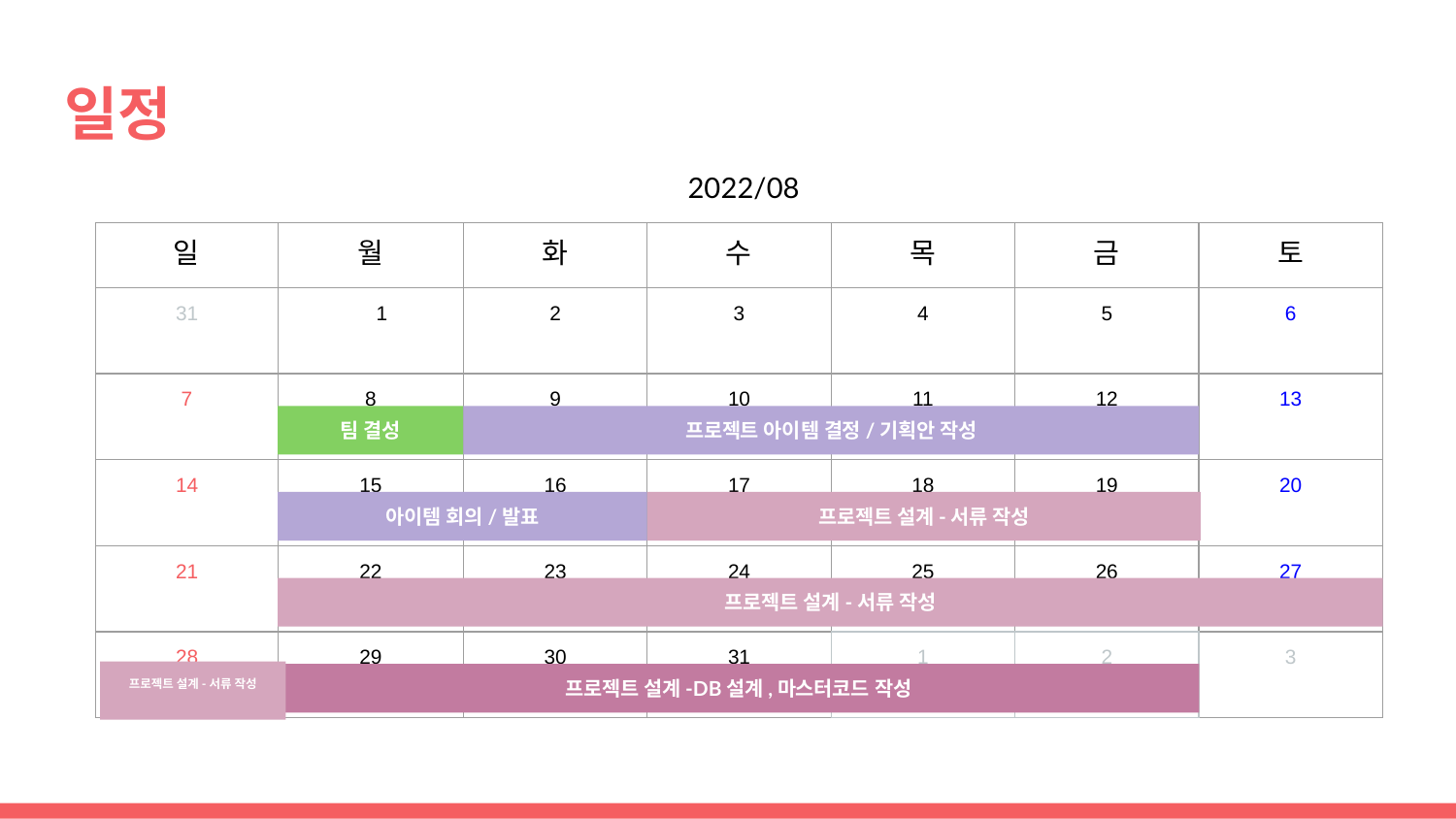

# 일정
2022/08
| 일 | 월 | 화 | 수 | 목 | 금 | 토 |
| --- | --- | --- | --- | --- | --- | --- |
| 31 | 1 | 2 | 3 | 4 | 5 | 6 |
| 7 | 8 | 9 | 10 | 11 | 12 | 13 |
| 14 | 15 | 16 | 17 | 18 | 19 | 20 |
| 21 | 22 | 23 | 24 | 25 | 26 | 27 |
| 28 | 29 | 30 | 31 | 1 | 2 | 3 |
팀 결성
프로젝트 아이템 결정/기획안 작성
아이템 회의/발표
프로젝트 설계-서류 작성
프로젝트 설계-서류 작성
프로젝트 설계-서류 작성

프로젝트 설계-DB설계,마스터코드 작성